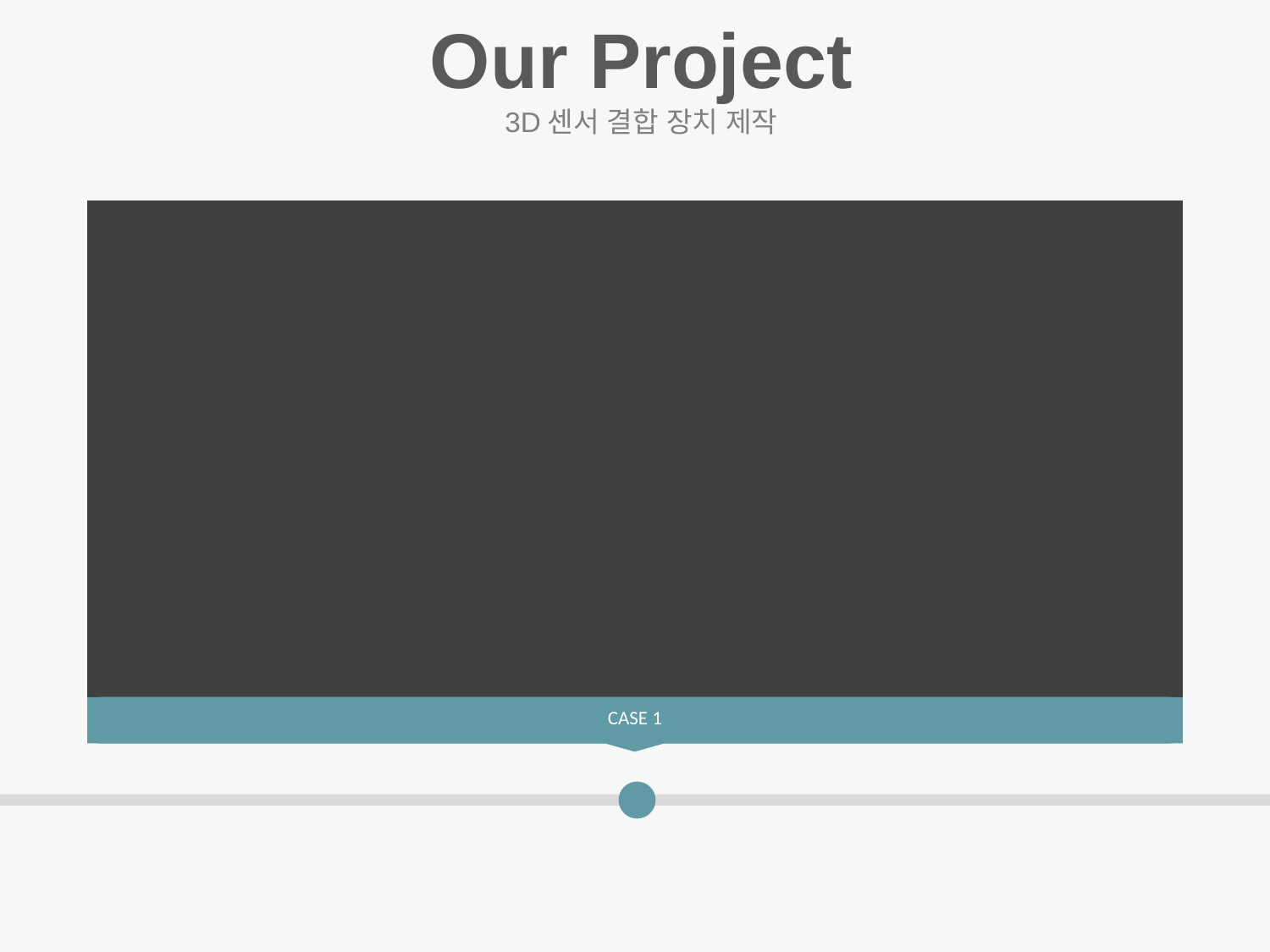

Our Project
3D센서 결합 장치 제작

CASE 1